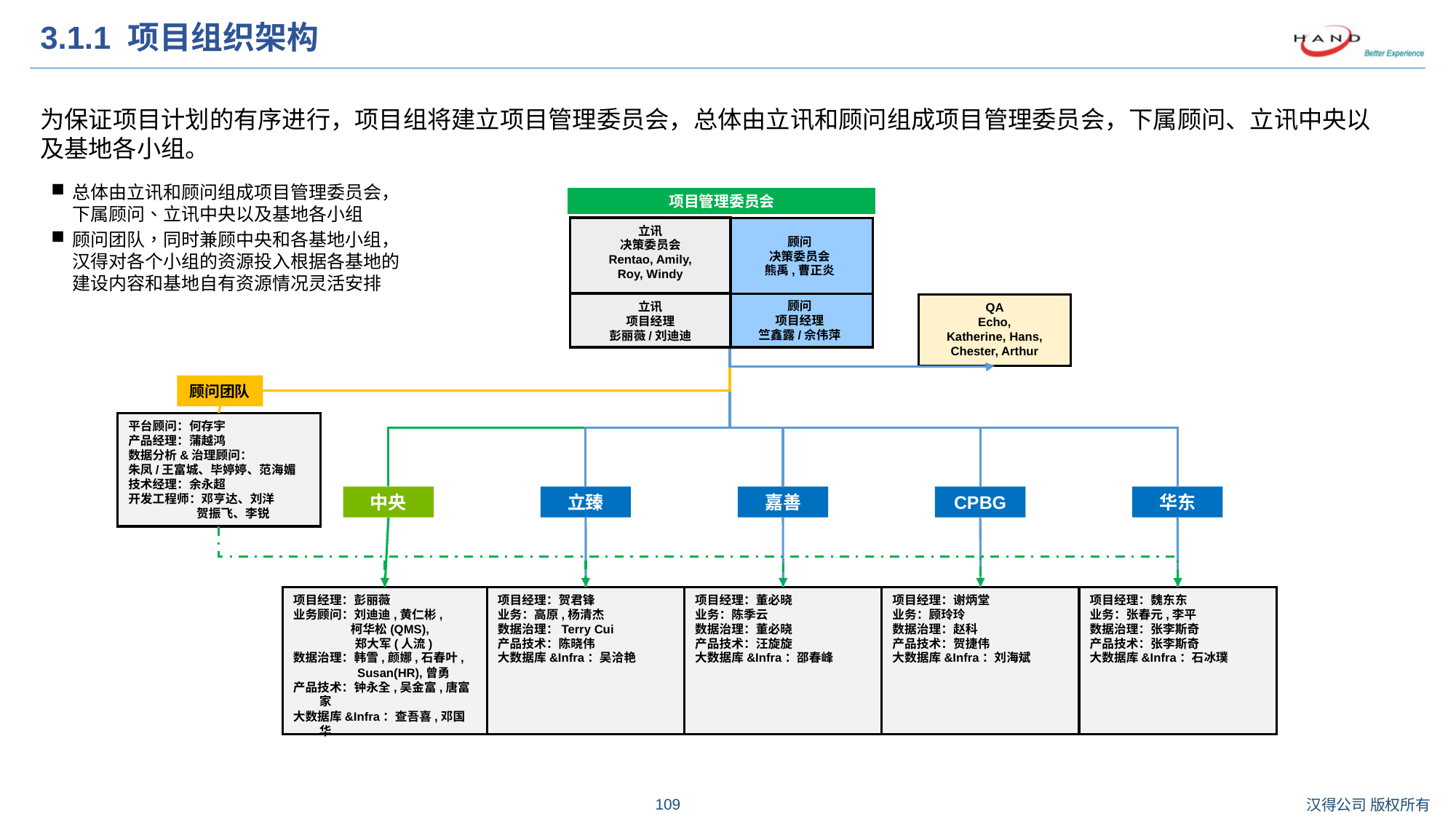

# 3.1.1 项目组织架构
为保证项目计划的有序进行，项目组将建立项目管理委员会，总体由立讯和顾问组成项目管理委员会，下属顾问、立讯中央以及基地各小组。
总体由立讯和顾问组成项目管理委员会，下属顾问、立讯中央以及基地各小组
顾问团队，同时兼顾中央和各基地小组，汉得对各个小组的资源投入根据各基地的建设内容和基地自有资源情况灵活安排
项目管理委员会
立讯
决策委员会
Rentao, Amily,
Roy, Windy
顾问
决策委员会
熊禹,曹正炎
顾问
项目经理
竺鑫露/佘伟萍
立讯
项目经理
彭丽薇/刘迪迪
QA
Echo,
Katherine, Hans,
Chester, Arthur

顾问团队
平台顾问：何存宇
产品经理：蒲越鸿
数据分析&治理顾问：
朱凤/王富城、毕婷婷、范海媚
技术经理：余永超
开发工程师：邓亨达、刘洋
                        贺振飞、李锐
中央
立臻
嘉善
CPBG
华东
项目经理：贺君锋
业务：高原,杨清杰
数据治理：Terry Cui
产品技术：陈晓伟
大数据库&Infra：吴洽艳

项目经理：董必晓
业务：陈季云
数据治理：董必晓
产品技术：汪旋旋
大数据库&Infra：邵春峰

项目经理：谢炳堂
业务：顾玲玲
数据治理：赵科
产品技术：贺捷伟
大数据库&Infra：刘海斌

项目经理：魏东东
业务：张春元,李平
数据治理：张李斯奇
产品技术：张李斯奇
大数据库&Infra：石冰璞

项目经理：彭丽薇
业务顾问：刘迪迪,黄仁彬,
                    柯华松(QMS),
	            郑大军(人流)
数据治理：韩雪,颜娜,石春叶,
	           Susan(HR),曾勇
产品技术：钟永全,吴金富,唐富家
大数据库&Infra：查吾喜,邓国华